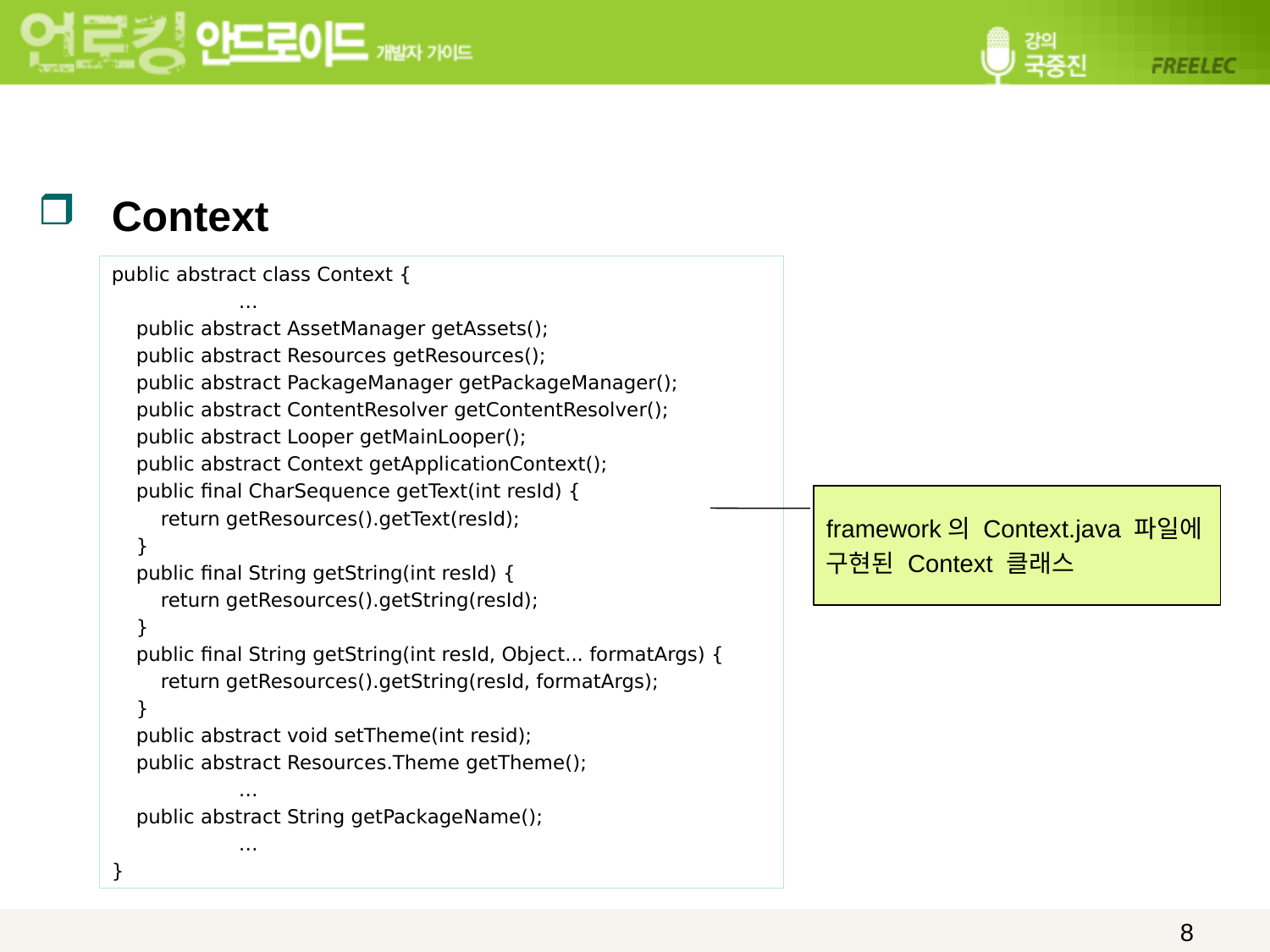

#
Context

public abstract class Context {
    	…
    public abstract AssetManager getAssets();
    public abstract Resources getResources();
    public abstract PackageManager getPackageManager();
    public abstract ContentResolver getContentResolver();
    public abstract Looper getMainLooper();
    public abstract Context getApplicationContext();
    public final CharSequence getText(int resId) {
        return getResources().getText(resId);
    }
    public final String getString(int resId) {
        return getResources().getString(resId);
    }
    public final String getString(int resId, Object... formatArgs) {
        return getResources().getString(resId, formatArgs);
    }
    public abstract void setTheme(int resid);
    public abstract Resources.Theme getTheme();
    	…
    public abstract String getPackageName();
	…
}
framework의 Context.java 파일에
구현된 Context 클래스
8